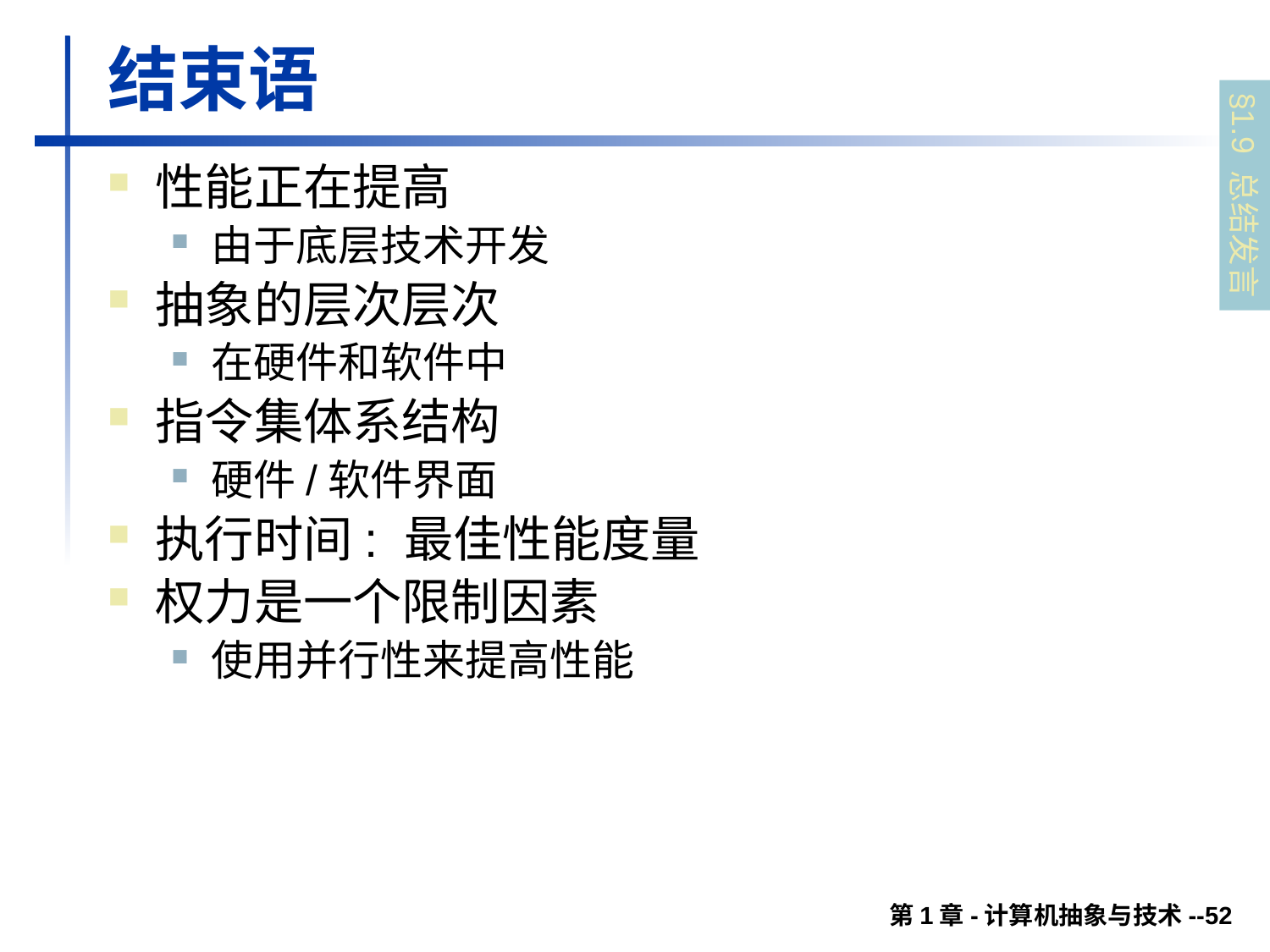

# 结束语
性能正在提高
由于底层技术开发
抽象的层次层次
在硬件和软件中
指令集体系结构
硬件/软件界面
执行时间: 最佳性能度量
权力是一个限制因素
使用并行性来提高性能
§1.9 总结发言
第1章-计算机抽象与技术--52